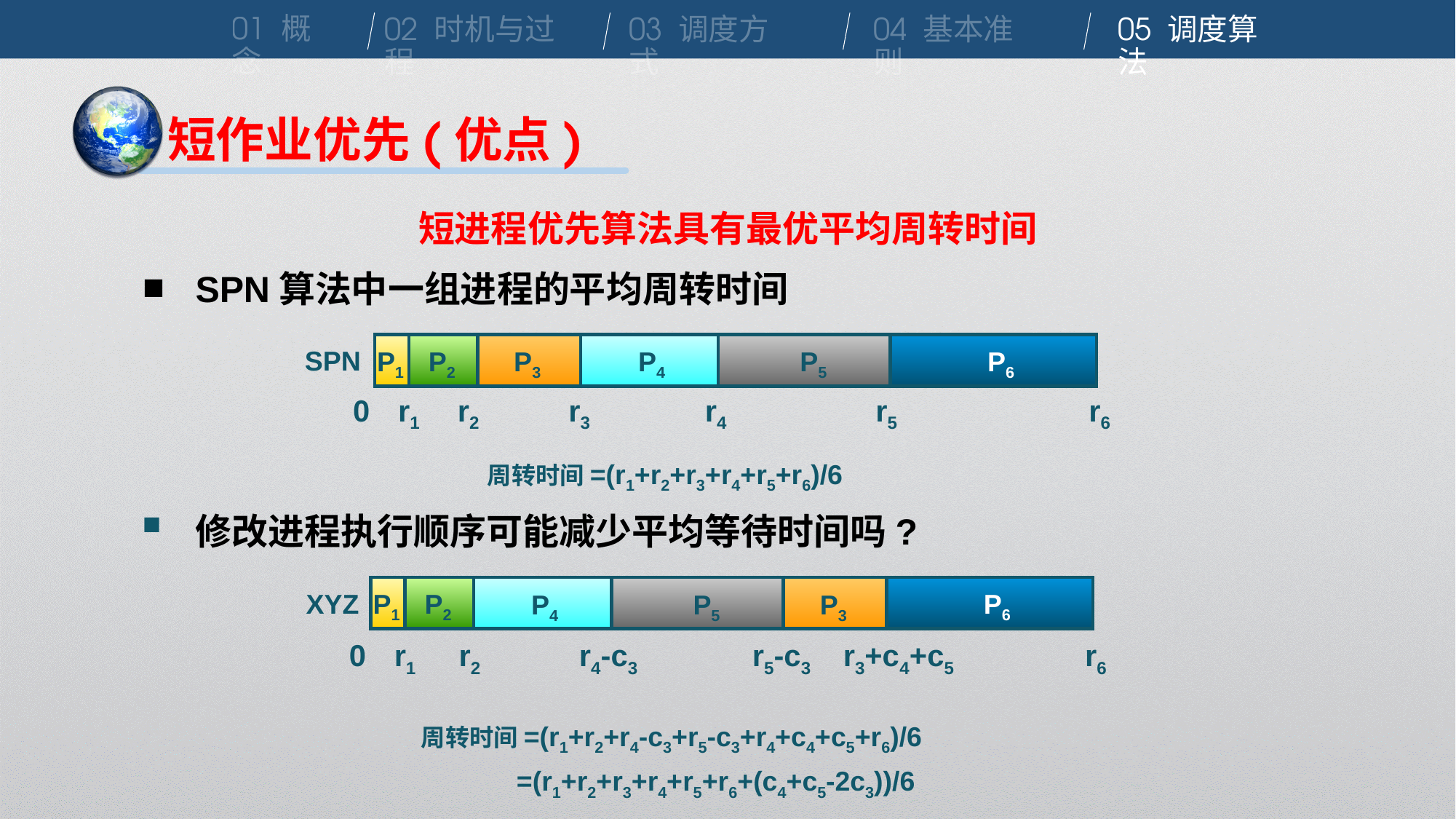

01 概念
02 时机与过程
03 调度方式
04 基本准则
05 调度算法
短作业优先(优点)
短进程优先算法具有最优平均周转时间
■
SPN算法中一组进程的平均周转时间

SPN
P1
P2
P3
P4
P5
P6
0
r1
r2
r3
r4
r5
r6
周转时间=(r1+r2+r3+r4+r5+r6)/6
■
修改进程执行顺序可能减少平均等待时间吗?

XYZ
P1
P2
P6
P4
P3
P5
0
r1
r2
r4-c3
r5-c3
r3+c4+c5
r6
周转时间=(r1+r2+r4-c3+r5-c3+r4+c4+c5+r6)/6
=(r1+r2+r3+r4+r5+r6+(c4+c5-2c3))/6